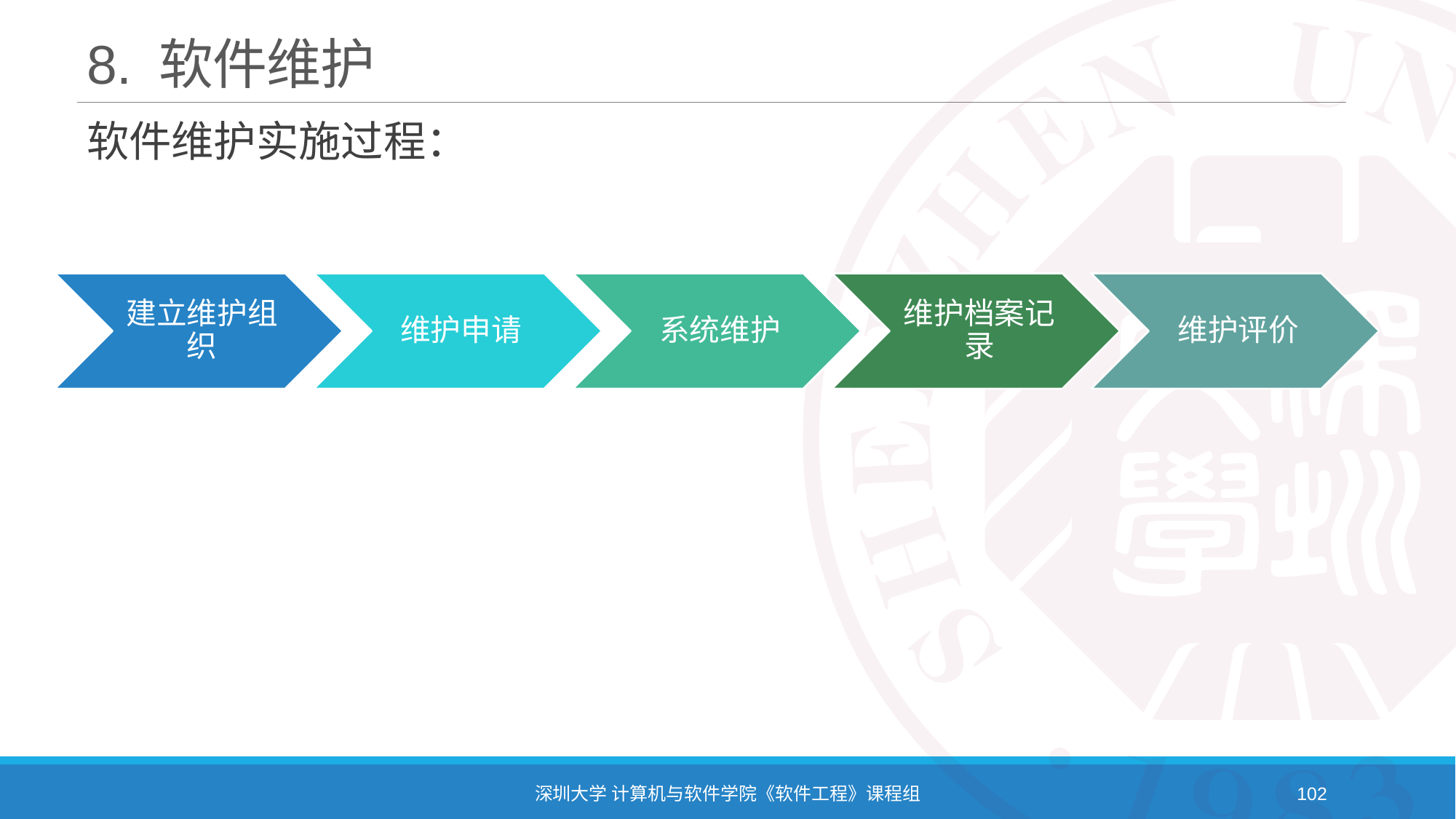

# 8. 软件维护
软件维护实施过程：
建立维护组织
维护申请
系统维护
维护档案记录
维护评价
深圳大学 计算机与软件学院《软件工程》课程组
102